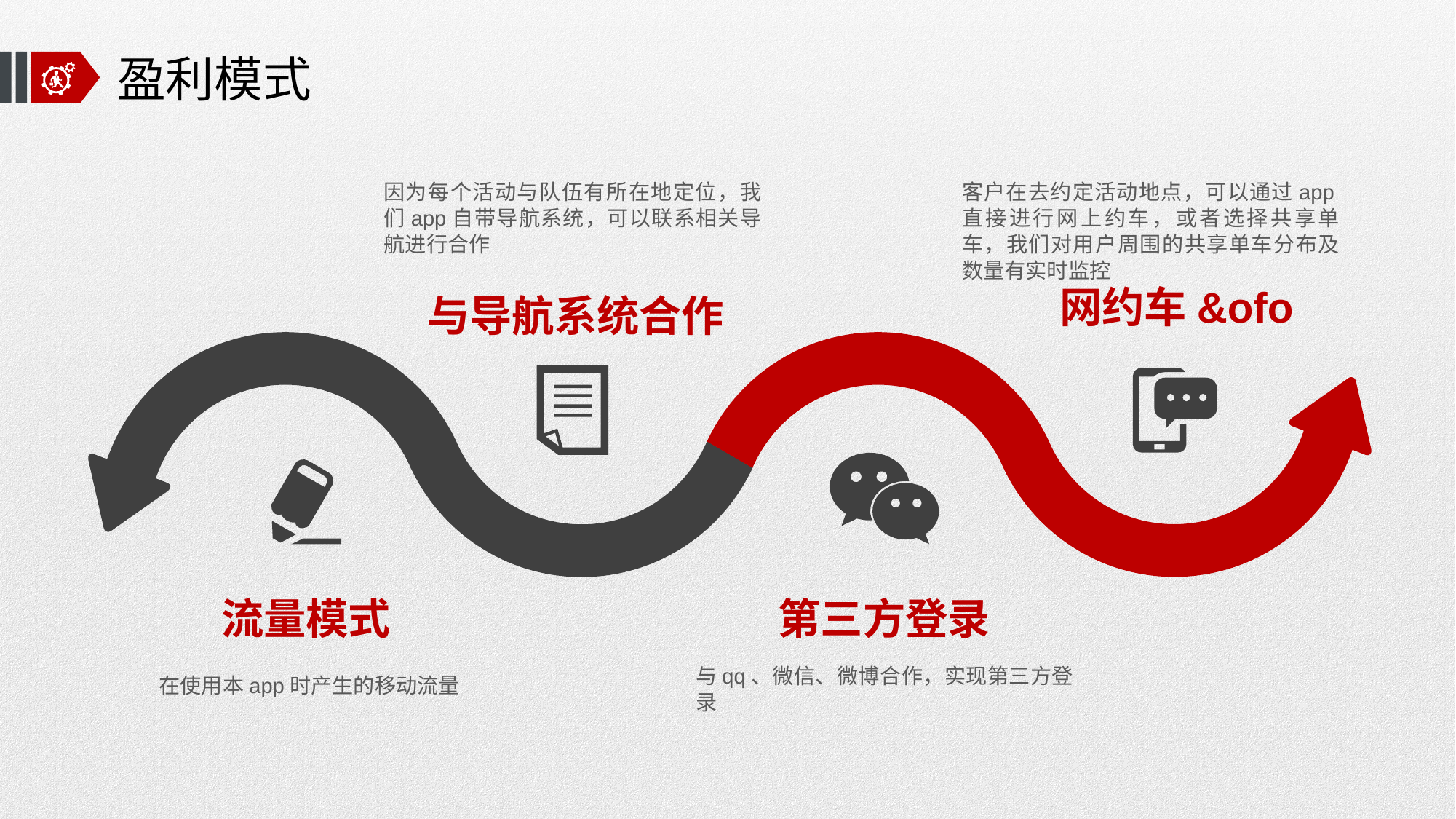

# 盈利模式

因为每个活动与队伍有所在地定位，我们app自带导航系统，可以联系相关导航进行合作
客户在去约定活动地点，可以通过app直接进行网上约车，或者选择共享单车，我们对用户周围的共享单车分布及数量有实时监控
网约车&ofo
与导航系统合作

流量模式
第三方登录
与qq、微信、微博合作，实现第三方登录
在使用本app时产生的移动流量